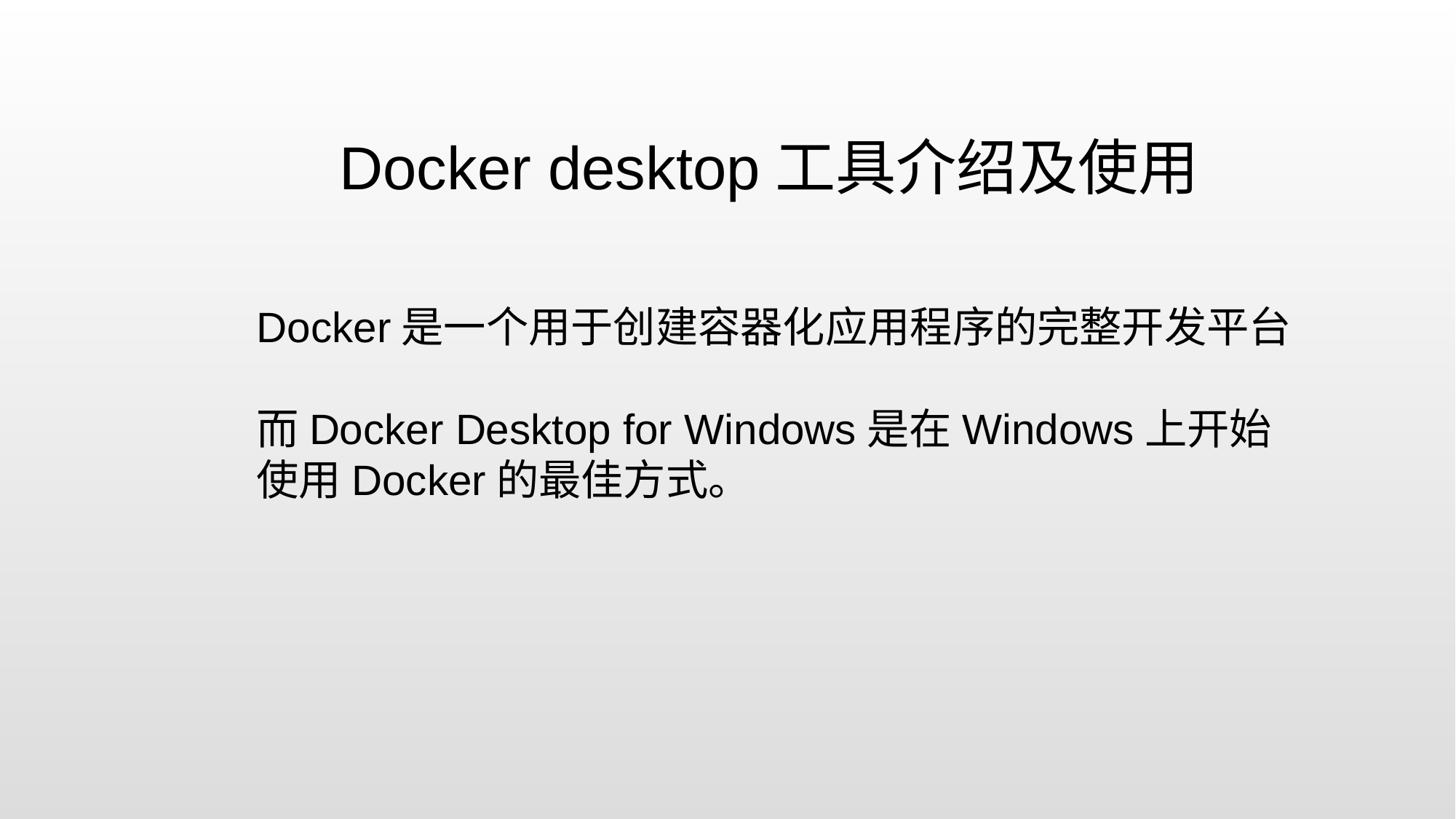

Docker desktop工具介绍及使用
Docker是一个用于创建容器化应用程序的完整开发平台

而Docker Desktop for Windows是在Windows上开始使用Docker的最佳方式。